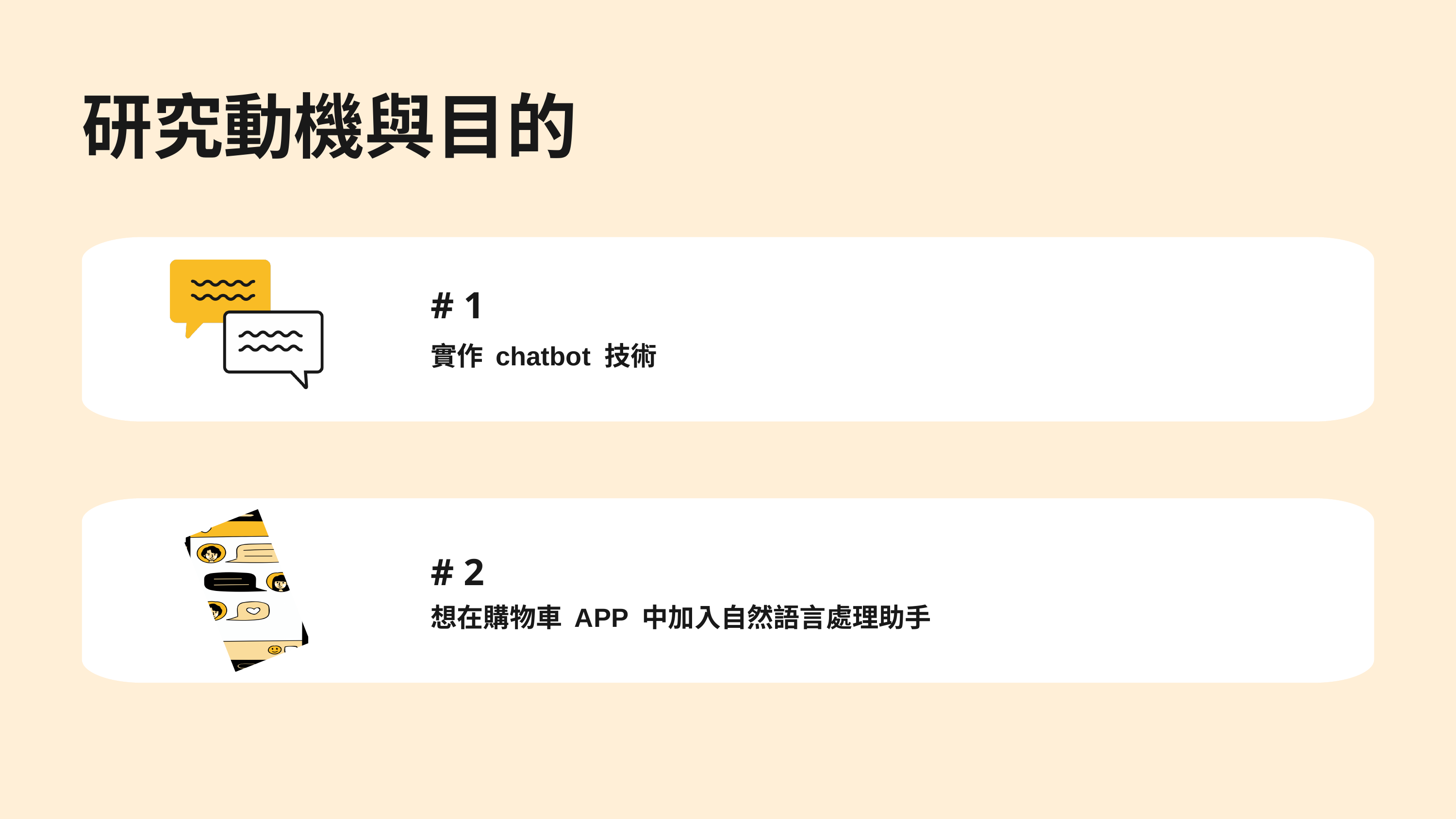

研究動機與目的

# 1
實作 chatbot 技術

# 2
想在購物車 APP 中加入自然語言處理助手